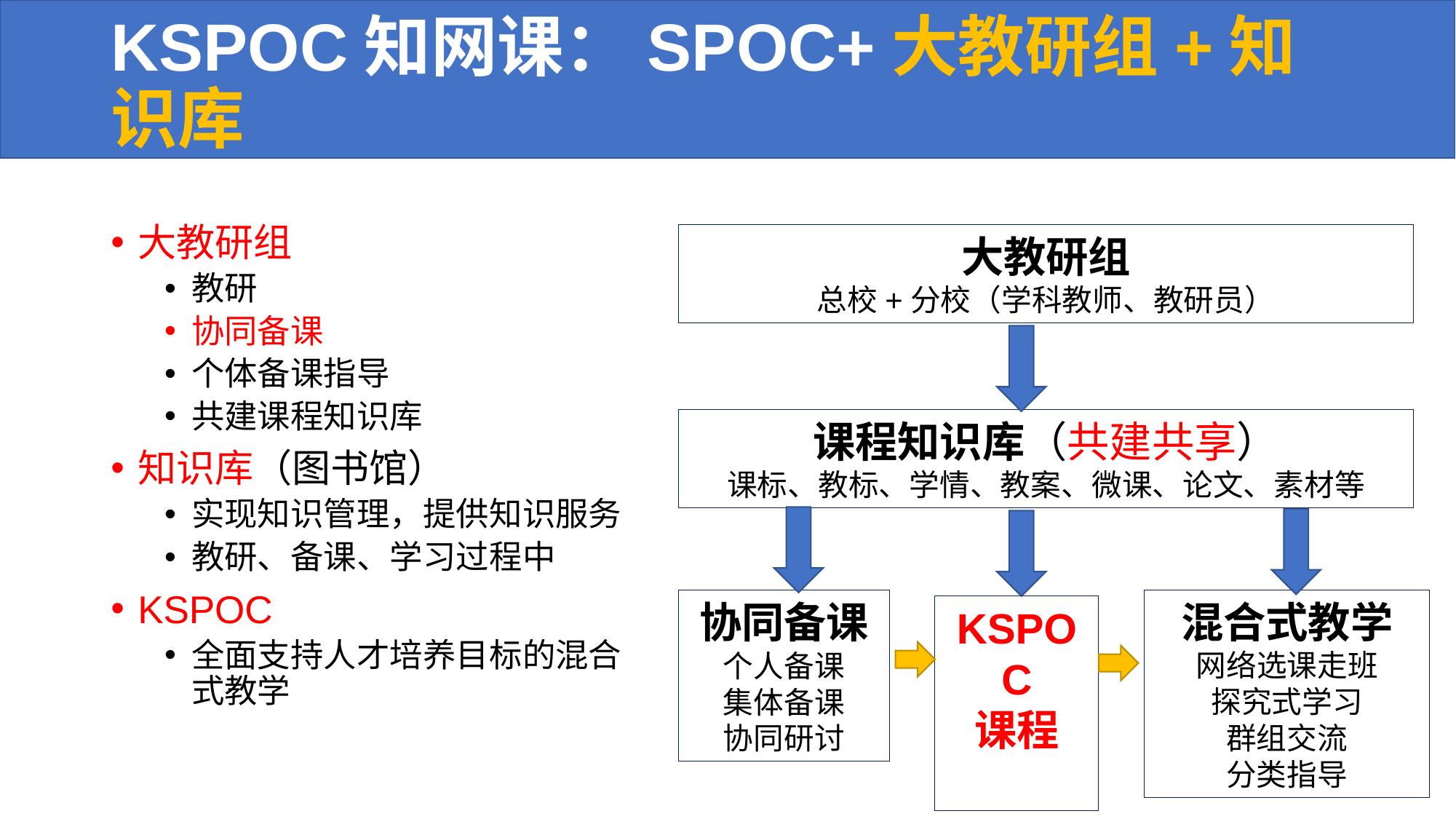

# KSPOC知网课：SPOC+大教研组+知识库
大教研组
教研
协同备课
个体备课指导
共建课程知识库
知识库（图书馆）
实现知识管理，提供知识服务
教研、备课、学习过程中
KSPOC
全面支持人才培养目标的混合式教学

大教研组
总校+分校（学科教师、教研员）

课程知识库（共建共享）
课标、教标、学情、教案、微课、论文、素材等

混合式教学
网络选课走班
探究式学习
群组交流
分类指导
协同备课
个人备课
集体备课
协同研讨
KSPOC
课程